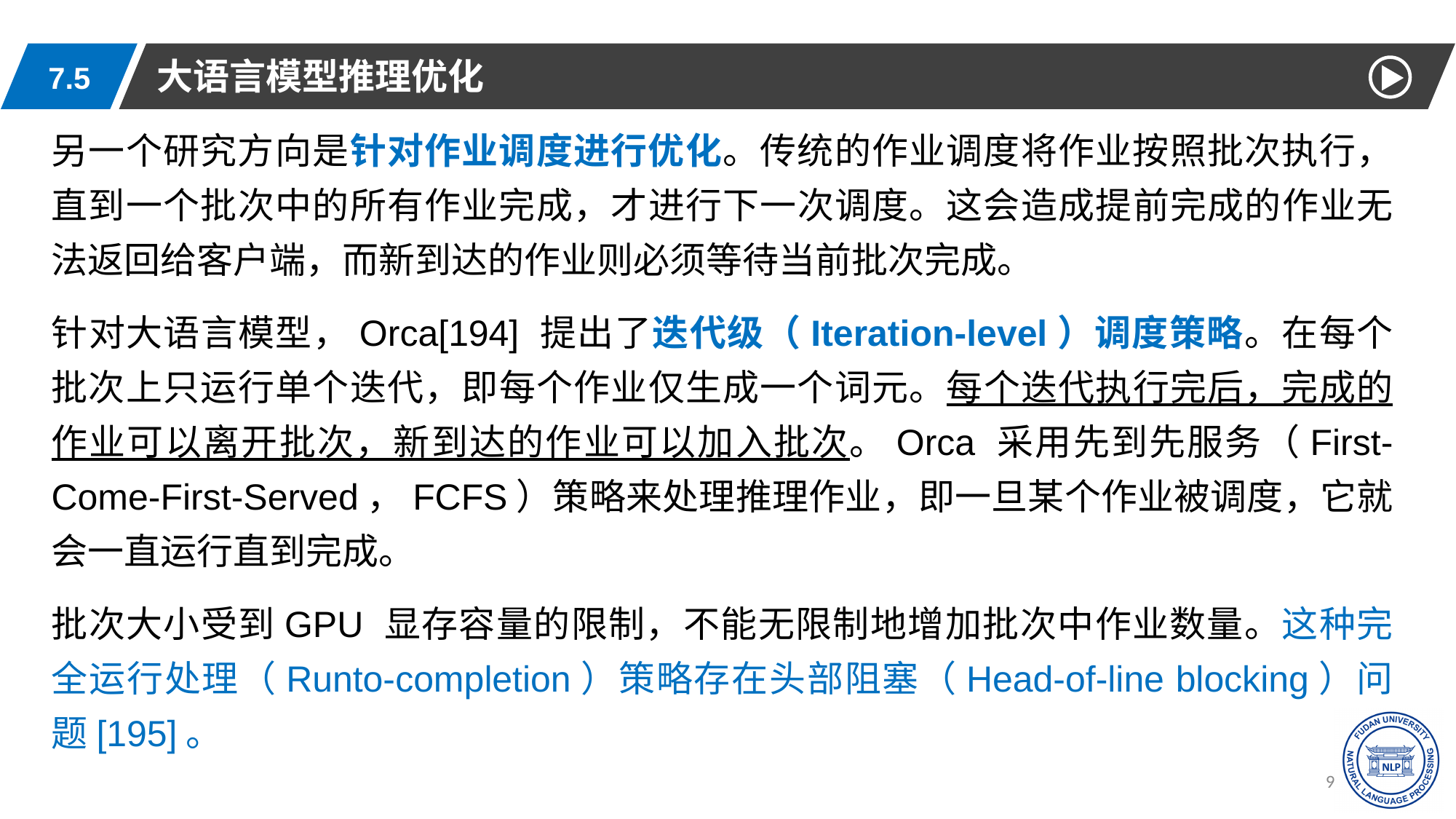

大语言模型推理优化
7.5

另一个研究方向是针对作业调度进行优化。传统的作业调度将作业按照批次执行，直到一个批次中的所有作业完成，才进行下一次调度。这会造成提前完成的作业无法返回给客户端，而新到达的作业则必须等待当前批次完成。
针对大语言模型，Orca[194] 提出了迭代级（Iteration-level）调度策略。在每个批次上只运行单个迭代，即每个作业仅生成一个词元。每个迭代执行完后，完成的作业可以离开批次，新到达的作业可以加入批次。Orca 采用先到先服务（First-Come-First-Served，FCFS）策略来处理推理作业，即一旦某个作业被调度，它就会一直运行直到完成。
批次大小受到GPU 显存容量的限制，不能无限制地增加批次中作业数量。这种完全运行处理（Runto-completion）策略存在头部阻塞（Head-of-line blocking）问题[195]。
94